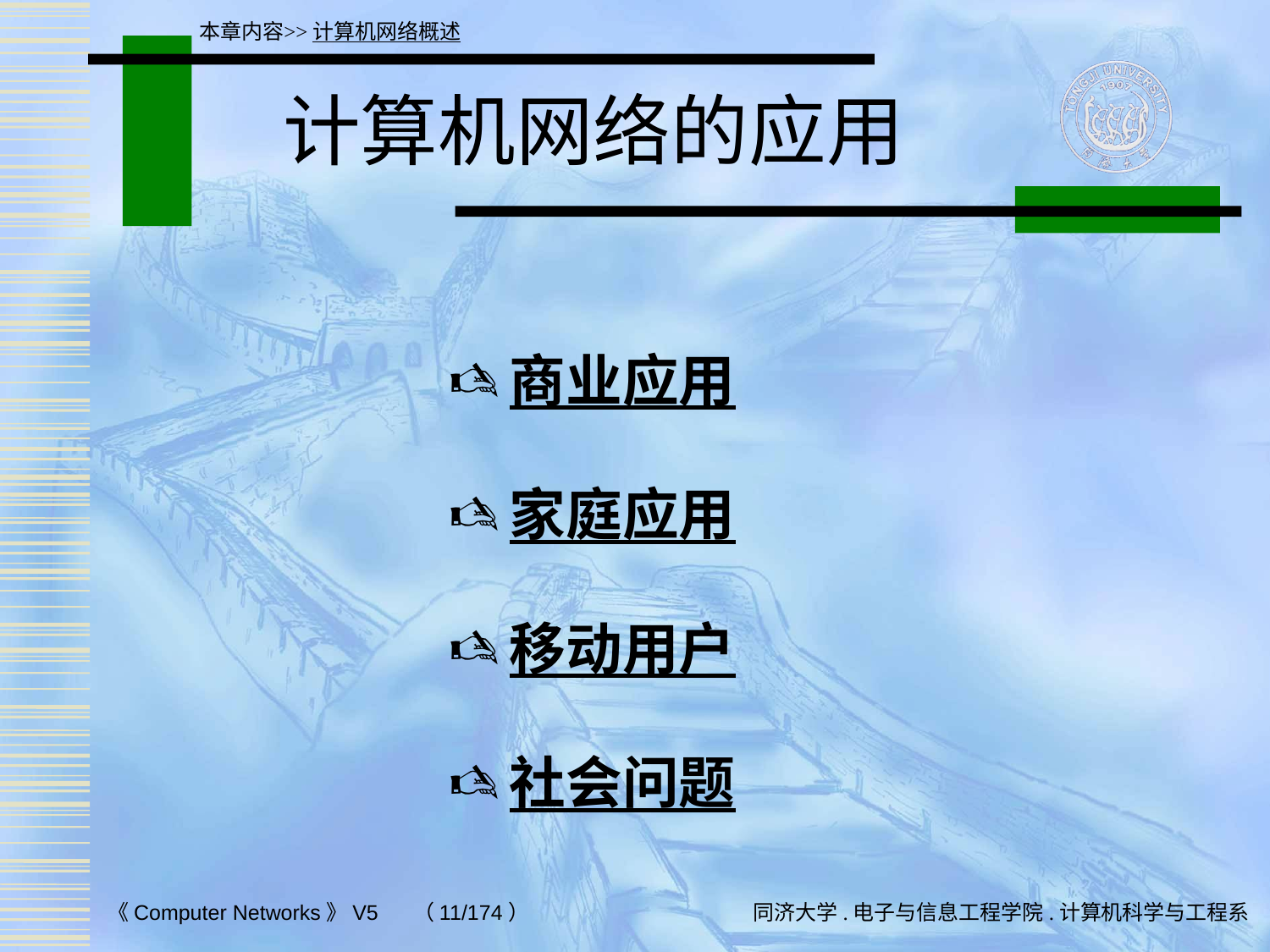

本章内容>>计算机网络概述
# 计算机网络的应用
商业应用
家庭应用
移动用户
社会问题